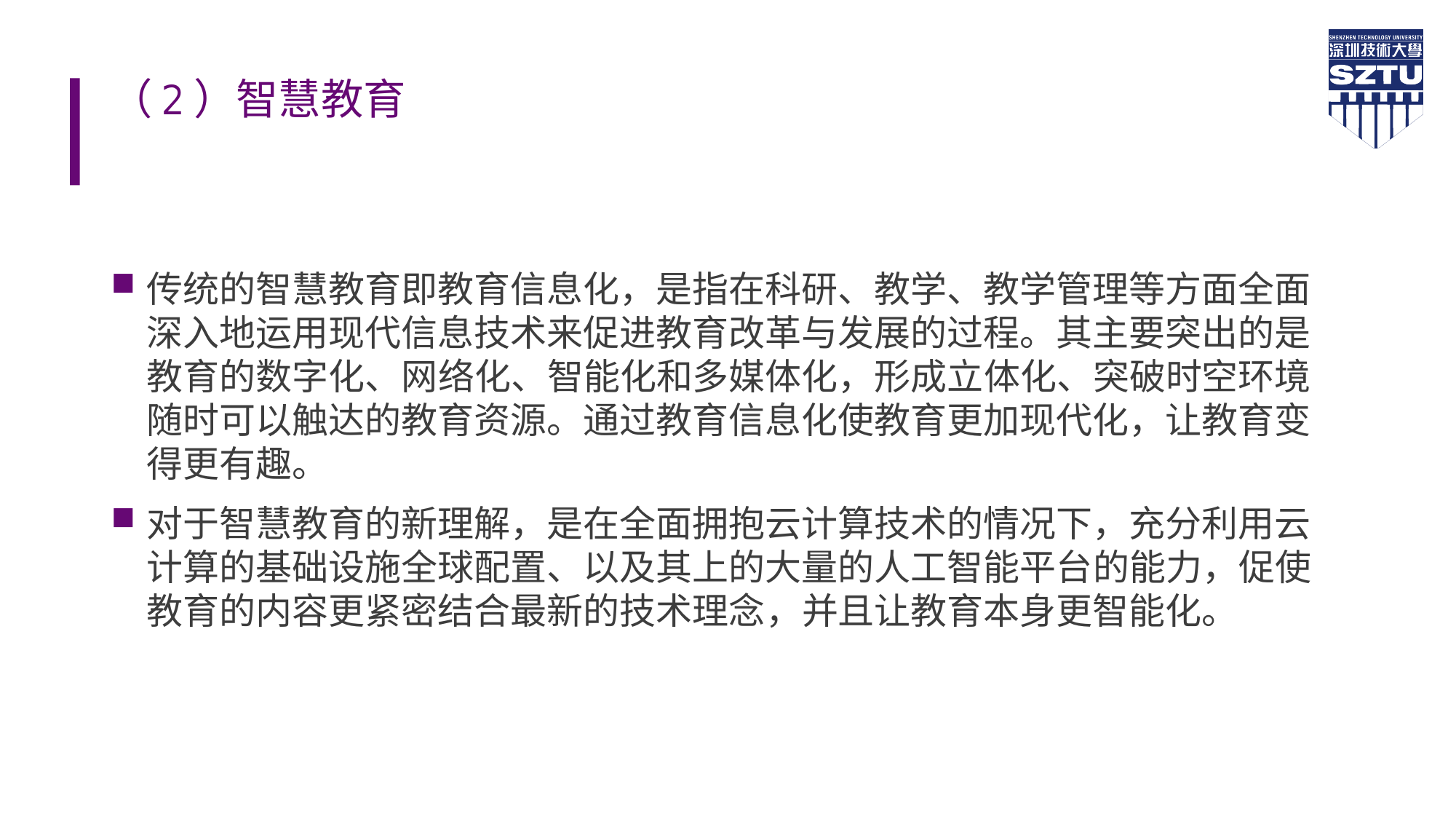

# （2）智慧教育
传统的智慧教育即教育信息化，是指在科研、教学、教学管理等方面全面深入地运用现代信息技术来促进教育改革与发展的过程。其主要突出的是教育的数字化、网络化、智能化和多媒体化，形成立体化、突破时空环境随时可以触达的教育资源。通过教育信息化使教育更加现代化，让教育变得更有趣。
对于智慧教育的新理解，是在全面拥抱云计算技术的情况下，充分利用云计算的基础设施全球配置、以及其上的大量的人工智能平台的能力，促使教育的内容更紧密结合最新的技术理念，并且让教育本身更智能化。